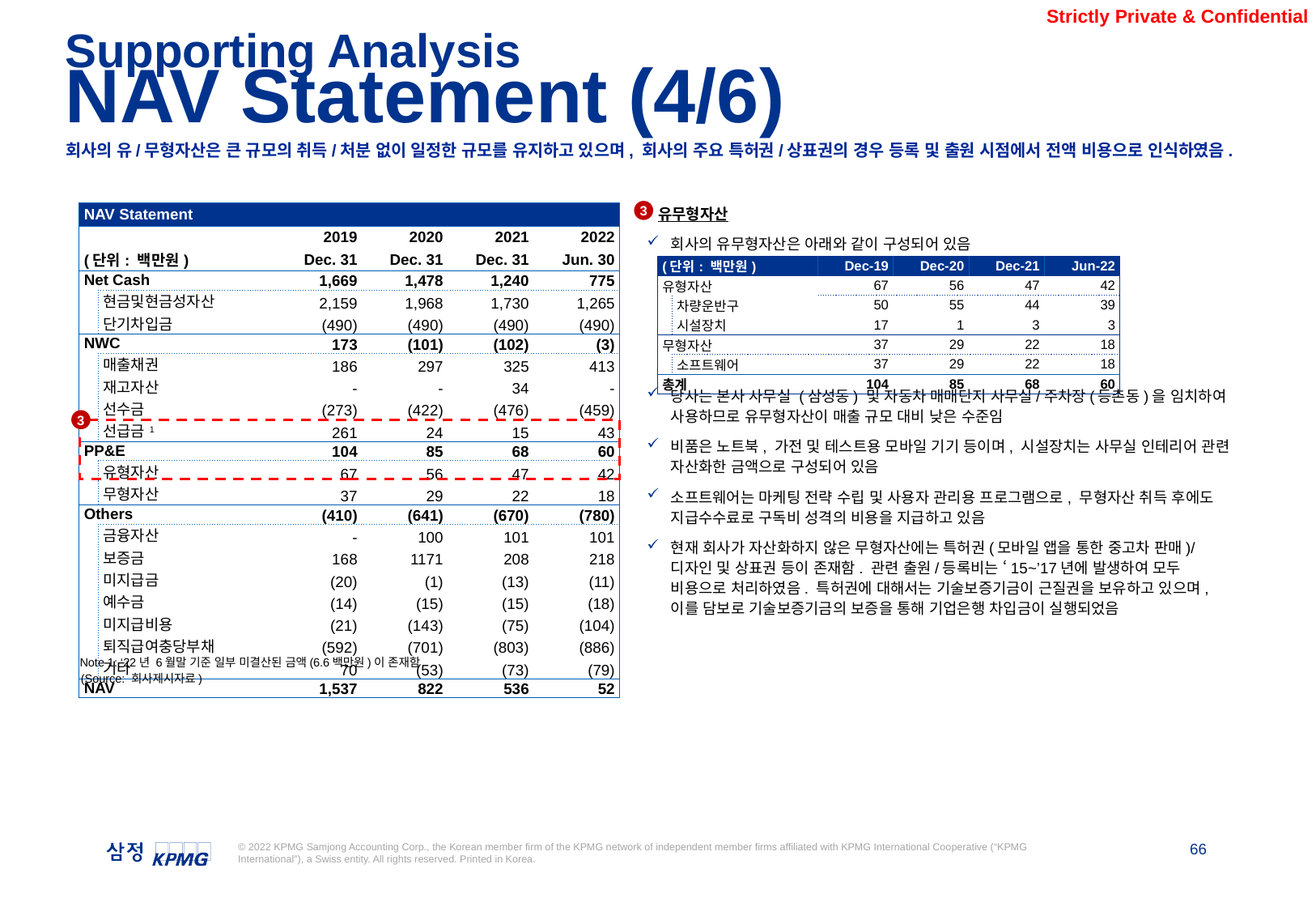

Supporting Analysis
NAV Statement (4/6)
회사의 유/무형자산은 큰 규모의 취득/처분 없이 일정한 규모를 유지하고 있으며, 회사의 주요 특허권/상표권의 경우 등록 및 출원 시점에서 전액 비용으로 인식하였음.
3
유무형자산
회사의 유무형자산은 아래와 같이 구성되어 있음

당사는 본사 사무실 (삼성동) 및 자동차 매매단지 사무실/주차장(등촌동)을 임치하여 사용하므로 유무형자산이 매출 규모 대비 낮은 수준임
비품은 노트북, 가전 및 테스트용 모바일 기기 등이며, 시설장치는 사무실 인테리어 관련 자산화한 금액으로 구성되어 있음
소프트웨어는 마케팅 전략 수립 및 사용자 관리용 프로그램으로, 무형자산 취득 후에도 지급수수료로 구독비 성격의 비용을 지급하고 있음
현재 회사가 자산화하지 않은 무형자산에는 특허권(모바일 앱을 통한 중고차 판매)/디자인 및 상표권 등이 존재함. 관련 출원/등록비는 ‘15~’17년에 발생하여 모두 비용으로 처리하였음. 특허권에 대해서는 기술보증기금이 근질권을 보유하고 있으며, 이를 담보로 기술보증기금의 보증을 통해 기업은행 차입금이 실행되었음
| NAV Statement |  |  |  |  |  |
| --- | --- | --- | --- | --- | --- |
|  |  | 2019 | 2020 | 2021 | 2022 |
| (단위: 백만원) |  | Dec. 31 | Dec. 31 | Dec. 31 | Jun. 30 |
| Net Cash |  | 1,669 | 1,478 | 1,240 | 775 |
|  | 현금및현금성자산 | 2,159 | 1,968 | 1,730 | 1,265 |
|  | 단기차입금 | (490) | (490) | (490) | (490) |
| NWC |  | 173 | (101) | (102) | (3) |
|  | 매출채권 | 186 | 297 | 325 | 413 |
|  | 재고자산 | - | - | 34 | - |
|  | 선수금 | (273) | (422) | (476) | (459) |
|  | 선급금1 | 261 | 24 | 15 | 43 |
| PP&E |  | 104 | 85 | 68 | 60 |
|  | 유형자산 | 67 | 56 | 47 | 42 |
|  | 무형자산 | 37 | 29 | 22 | 18 |
| Others |  | (410) | (641) | (670) | (780) |
|  | 금융자산 | - | 100 | 101 | 101 |
|  | 보증금 | 168 | 1171 | 208 | 218 |
|  | 미지급금 | (20) | (1) | (13) | (11) |
|  | 예수금 | (14) | (15) | (15) | (18) |
|  | 미지급비용 | (21) | (143) | (75) | (104) |
|  | 퇴직급여충당부채 | (592) | (701) | (803) | (886) |
|  | 기타 | 70 | (53) | (73) | (79) |
| NAV |  | 1,537 | 822 | 536 | 52 |
| (단위: 백만원) |  | Dec-19 | Dec-20 | Dec-21 | Jun-22 |
| --- | --- | --- | --- | --- | --- |
| 유형자산 |  | 67 | 56 | 47 | 42 |
|  | 차량운반구 | 50 | 55 | 44 | 39 |
|  | 시설장치 | 17 | 1 | 3 | 3 |
| 무형자산 |  | 37 | 29 | 22 | 18 |
|  | 소프트웨어 | 37 | 29 | 22 | 18 |
| 총계 |  | 104 | 85 | 68 | 60 |
3

Note 1: ‘22년 6월말 기준 일부 미결산된 금액(6.6백만원)이 존재함
(Source: 회사제시자료)